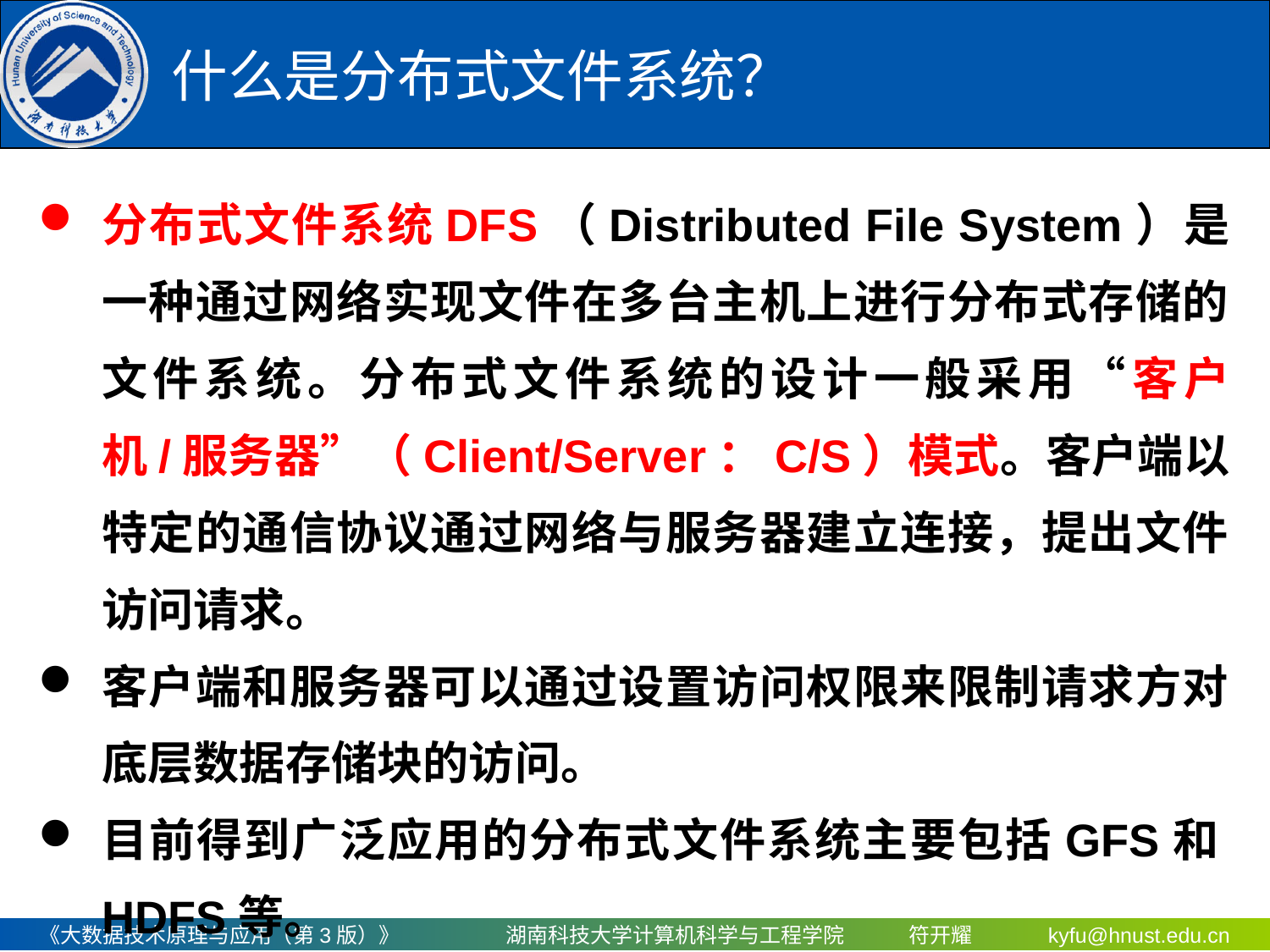

# 什么是分布式文件系统？
分布式文件系统DFS（Distributed File System）是一种通过网络实现文件在多台主机上进行分布式存储的文件系统。分布式文件系统的设计一般采用“客户机/服务器”（Client/Server：C/S）模式。客户端以特定的通信协议通过网络与服务器建立连接，提出文件访问请求。
客户端和服务器可以通过设置访问权限来限制请求方对底层数据存储块的访问。
目前得到广泛应用的分布式文件系统主要包括GFS和HDFS等。